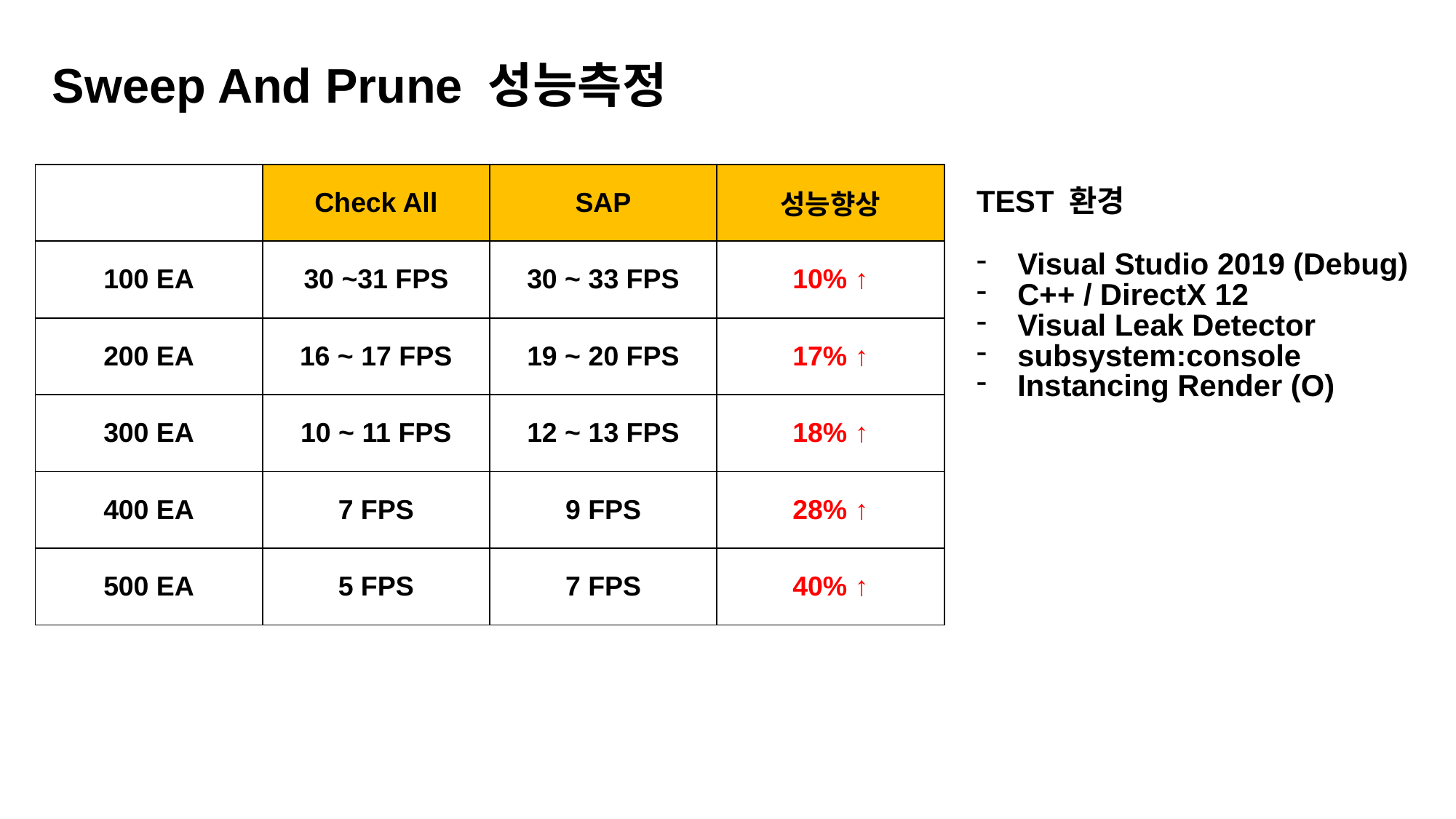

# Sweep And Prune 성능측정
TEST 환경

Visual Studio 2019 (Debug)
C++ / DirectX 12
Visual Leak Detector
subsystem:console
Instancing Render (O)

|  | Check All | SAP | 성능향상 |
| --- | --- | --- | --- |
| 100 EA | 30 ~31 FPS | 30 ~ 33 FPS | 10% ↑ |
| 200 EA | 16 ~ 17 FPS | 19 ~ 20 FPS | 17% ↑ |
| 300 EA | 10 ~ 11 FPS | 12 ~ 13 FPS | 18% ↑ |
| 400 EA | 7 FPS | 9 FPS | 28% ↑ |
| 500 EA | 5 FPS | 7 FPS | 40% ↑ |